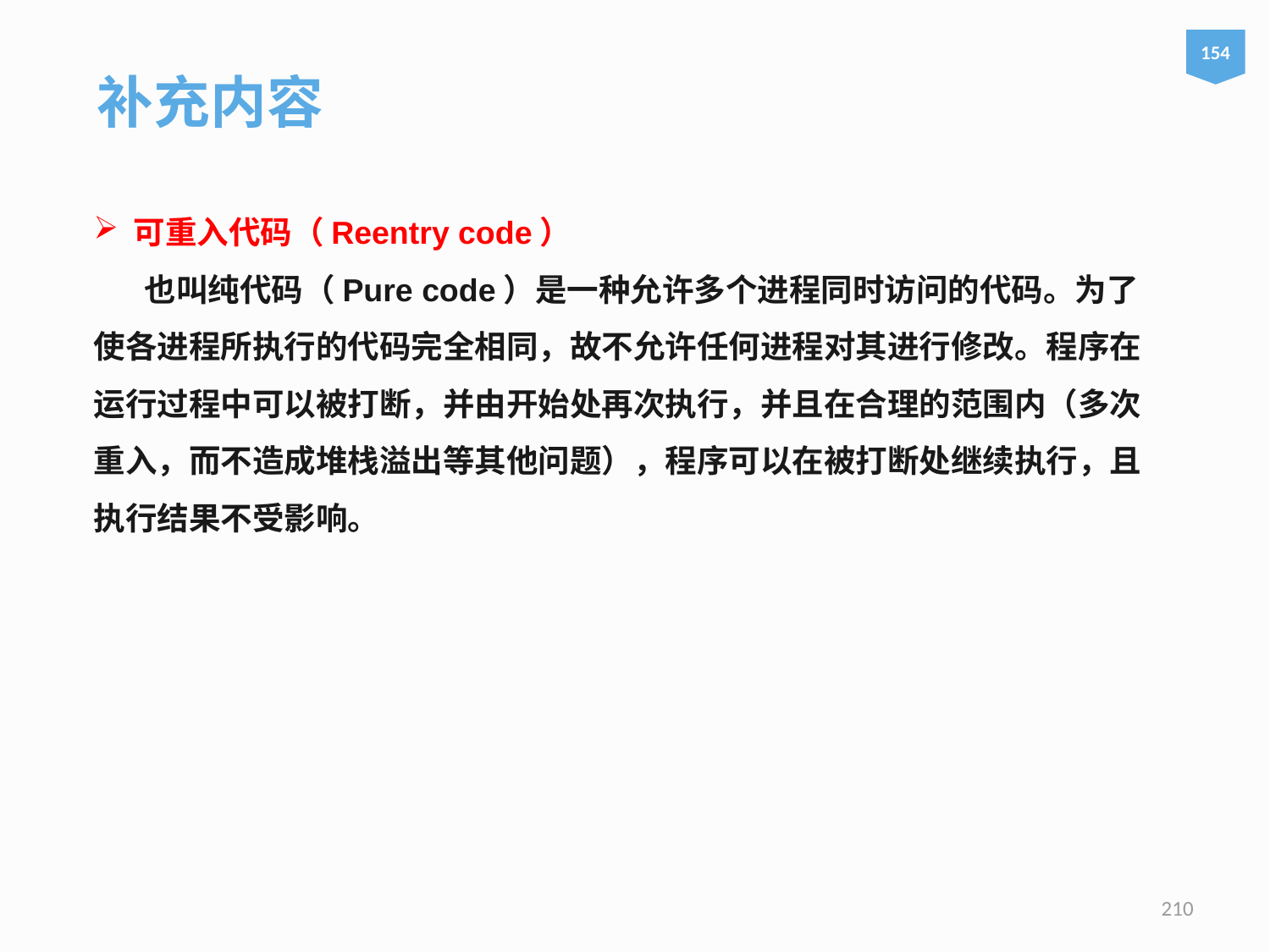

补充内容
154

可重入代码（Reentry code）
      也叫纯代码（Pure code）是一种允许多个进程同时访问的代码。为了使各进程所执行的代码完全相同，故不允许任何进程对其进行修改。程序在运行过程中可以被打断，并由开始处再次执行，并且在合理的范围内（多次重入，而不造成堆栈溢出等其他问题），程序可以在被打断处继续执行，且执行结果不受影响。
210